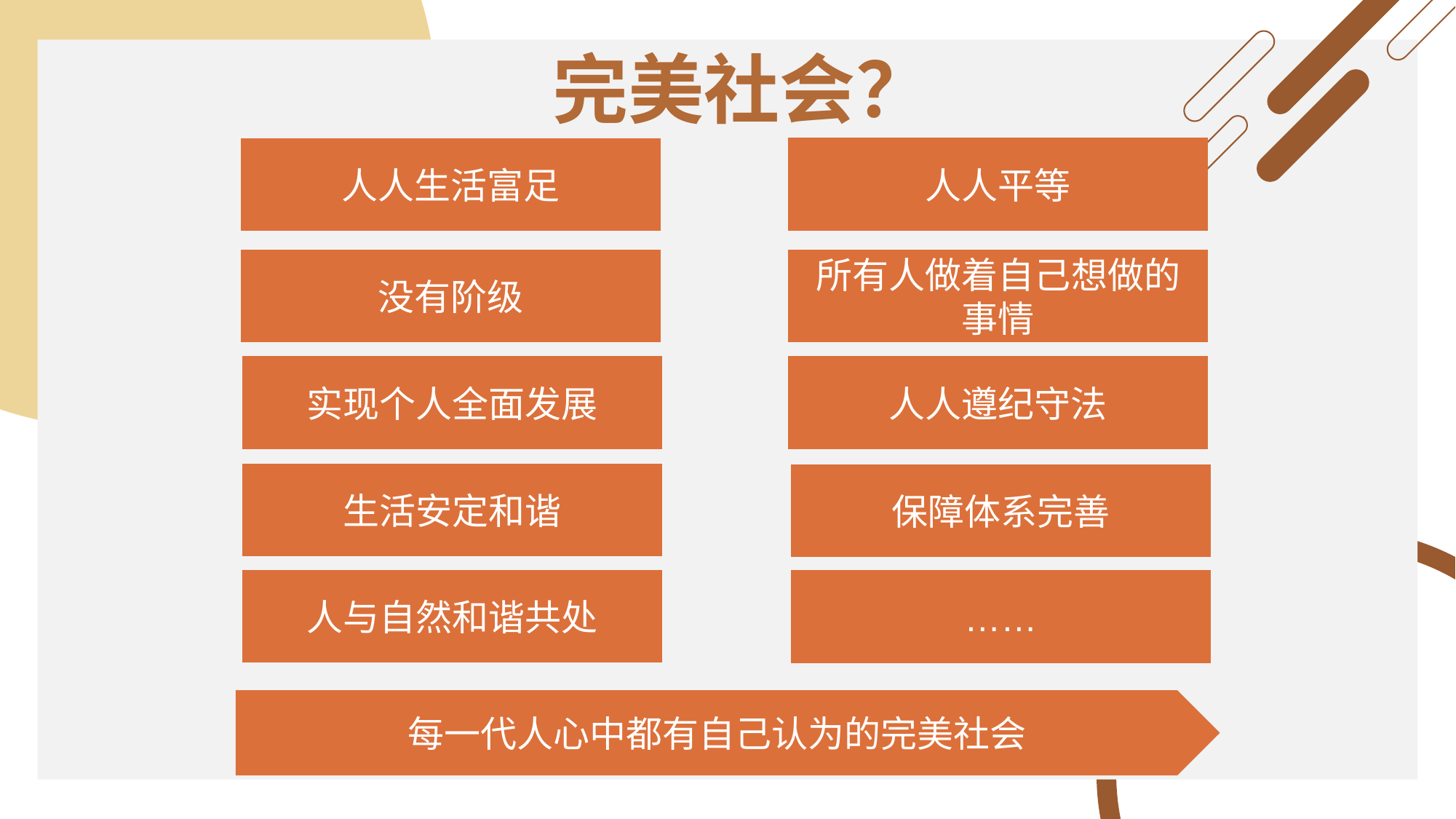

完美社会？

人人平等
人人生活富足

没有阶级
所有人做着自己想做的事情
实现个人全面发展
人人遵纪守法
生活安定和谐
保障体系完善
人与自然和谐共处
……

每一代人心中都有自己认为的完美社会